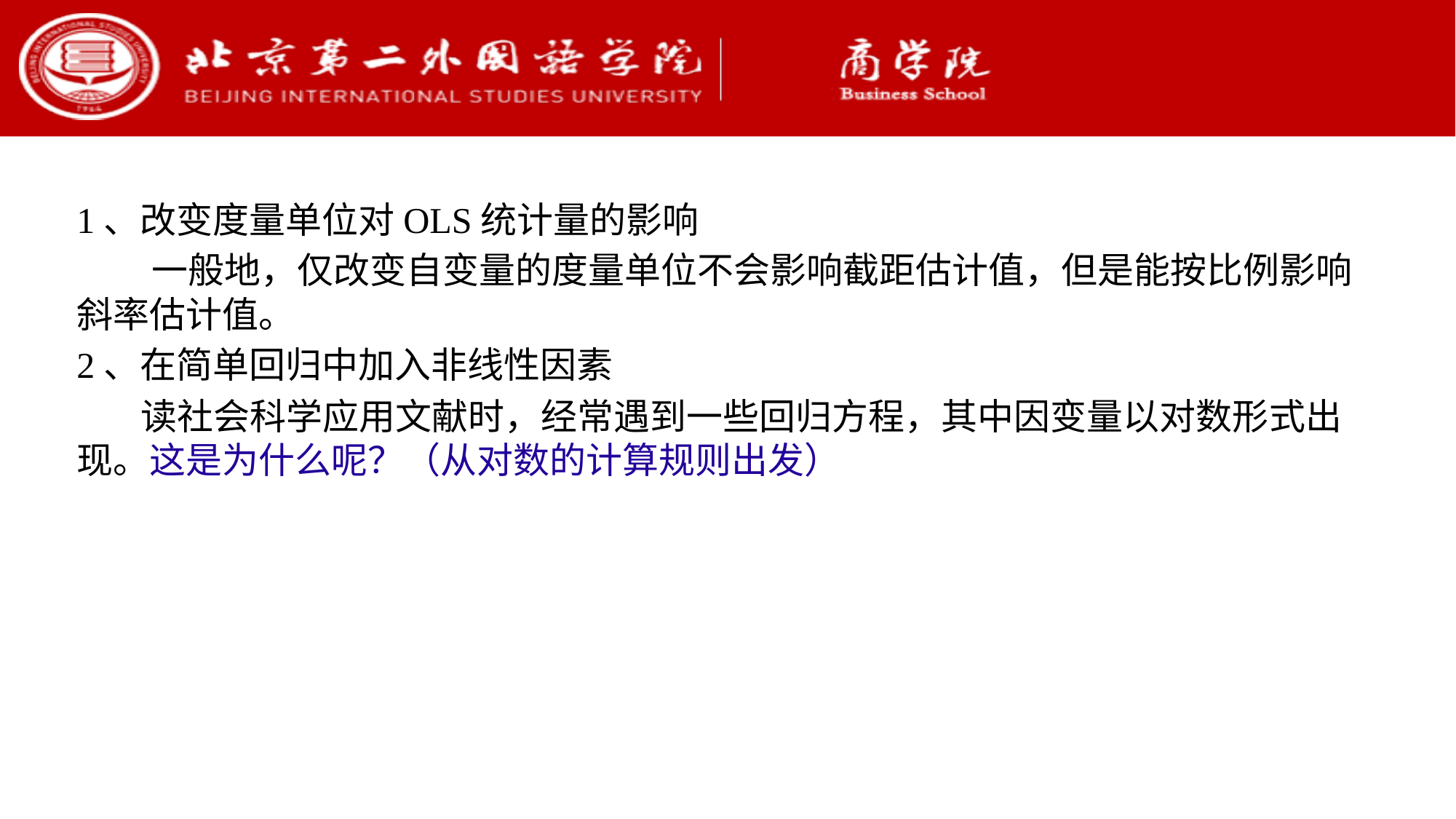

1、改变度量单位对OLS统计量的影响
一般地，仅改变自变量的度量单位不会影响截距估计值，但是能按比例影响斜率估计值。
2、在简单回归中加入非线性因素
读社会科学应用文献时，经常遇到一些回归方程，其中因变量以对数形式出现。这是为什么呢？（从对数的计算规则出发）